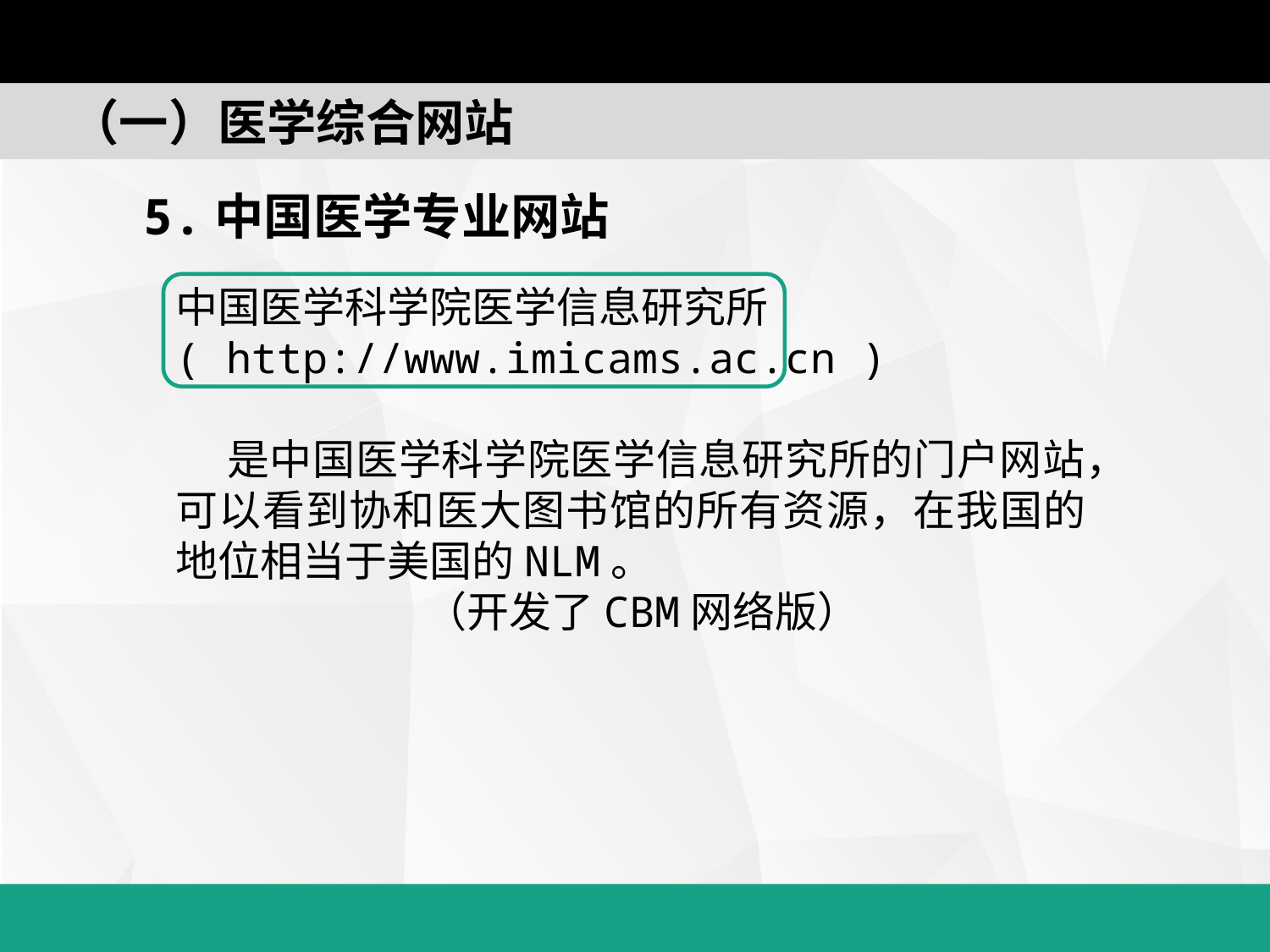

（一）医学综合网站
5.中国医学专业网站

中国医学科学院医学信息研究所
( http://www.imicams.ac.cn )

    是中国医学科学院医学信息研究所的门户网站，可以看到协和医大图书馆的所有资源，在我国的地位相当于美国的NLM。
                         （开发了CBM网络版）